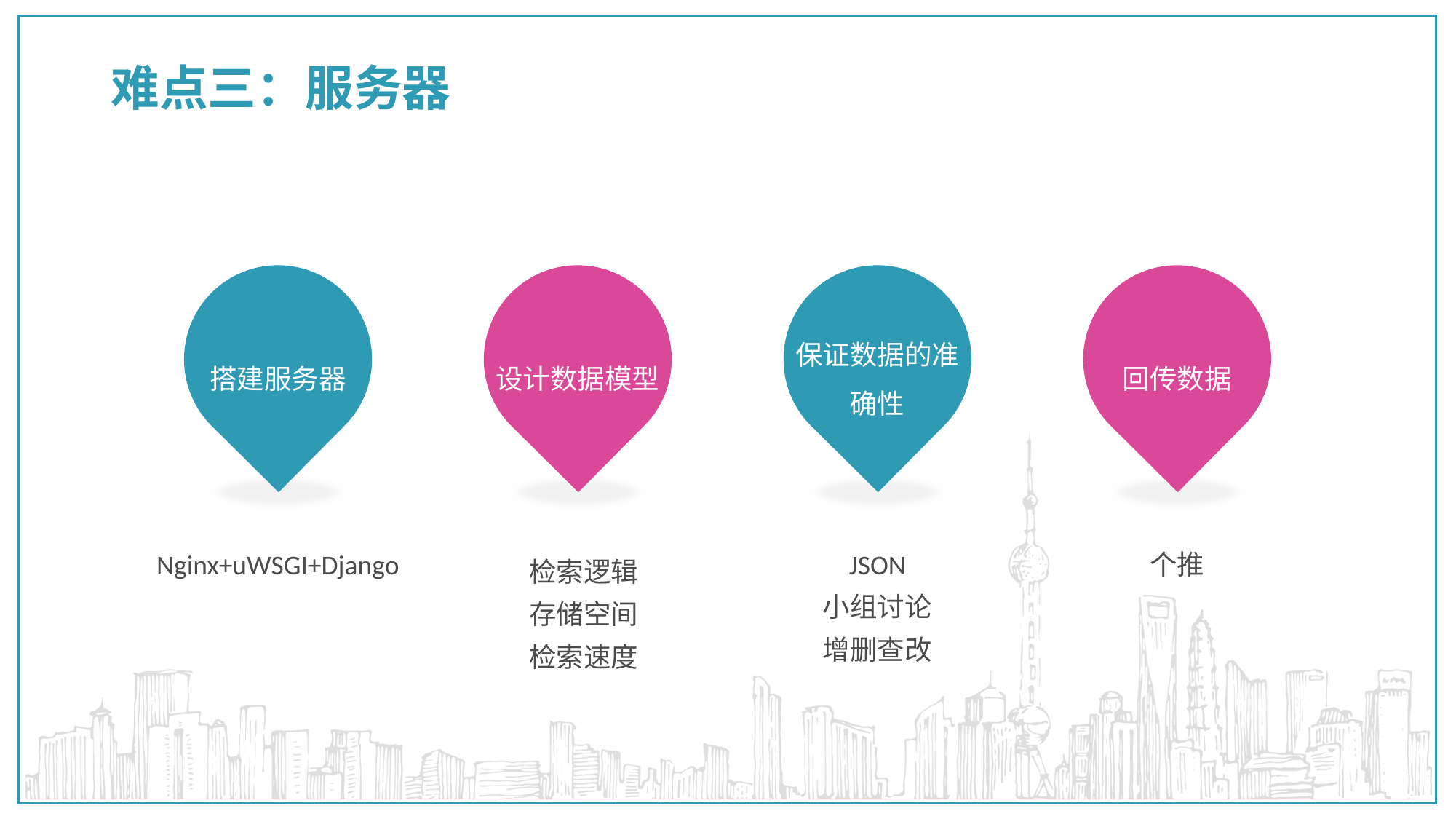

# 难点三：服务器
搭建服务器
设计数据模型
保证数据的准确性
回传数据

Nginx+uWSGI+Django
JSON
小组讨论
增删查改
个推
检索逻辑
存储空间
检索速度